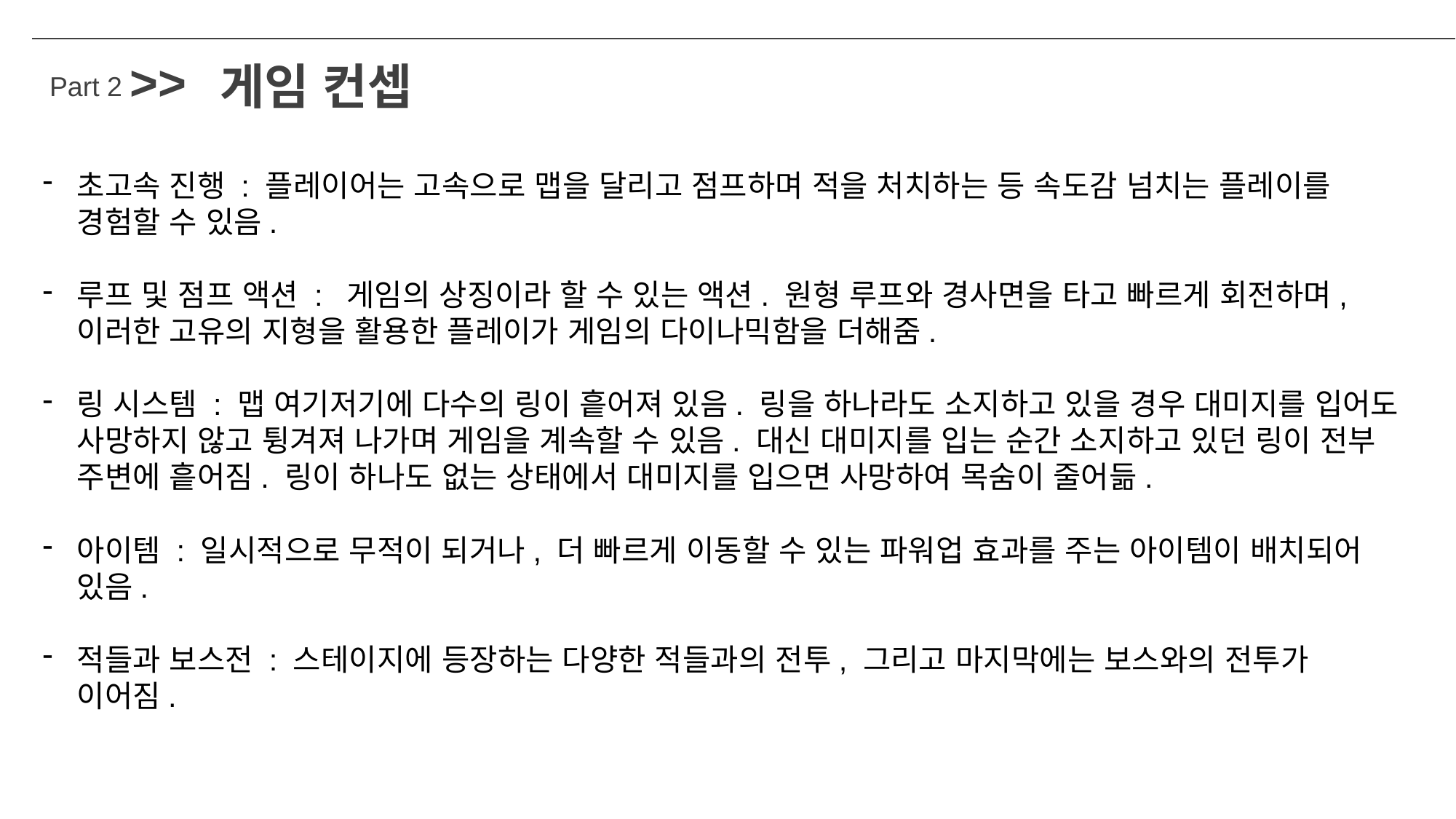

>>
게임 컨셉
Part 2
초고속 진행 : 플레이어는 고속으로 맵을 달리고 점프하며 적을 처치하는 등 속도감 넘치는 플레이를 경험할 수 있음.

루프 및 점프 액션 :  게임의 상징이라 할 수 있는 액션. 원형 루프와 경사면을 타고 빠르게 회전하며, 이러한 고유의 지형을 활용한 플레이가 게임의 다이나믹함을 더해줌.

링 시스템 : 맵 여기저기에 다수의 링이 흩어져 있음. 링을 하나라도 소지하고 있을 경우 대미지를 입어도 사망하지 않고 튕겨져 나가며 게임을 계속할 수 있음. 대신 대미지를 입는 순간 소지하고 있던 링이 전부 주변에 흩어짐. 링이 하나도 없는 상태에서 대미지를 입으면 사망하여 목숨이 줄어듦.

아이템 : 일시적으로 무적이 되거나, 더 빠르게 이동할 수 있는 파워업 효과를 주는 아이템이 배치되어 있음.

적들과 보스전 : 스테이지에 등장하는 다양한 적들과의 전투, 그리고 마지막에는 보스와의 전투가 이어짐.

내용을 입력하세요